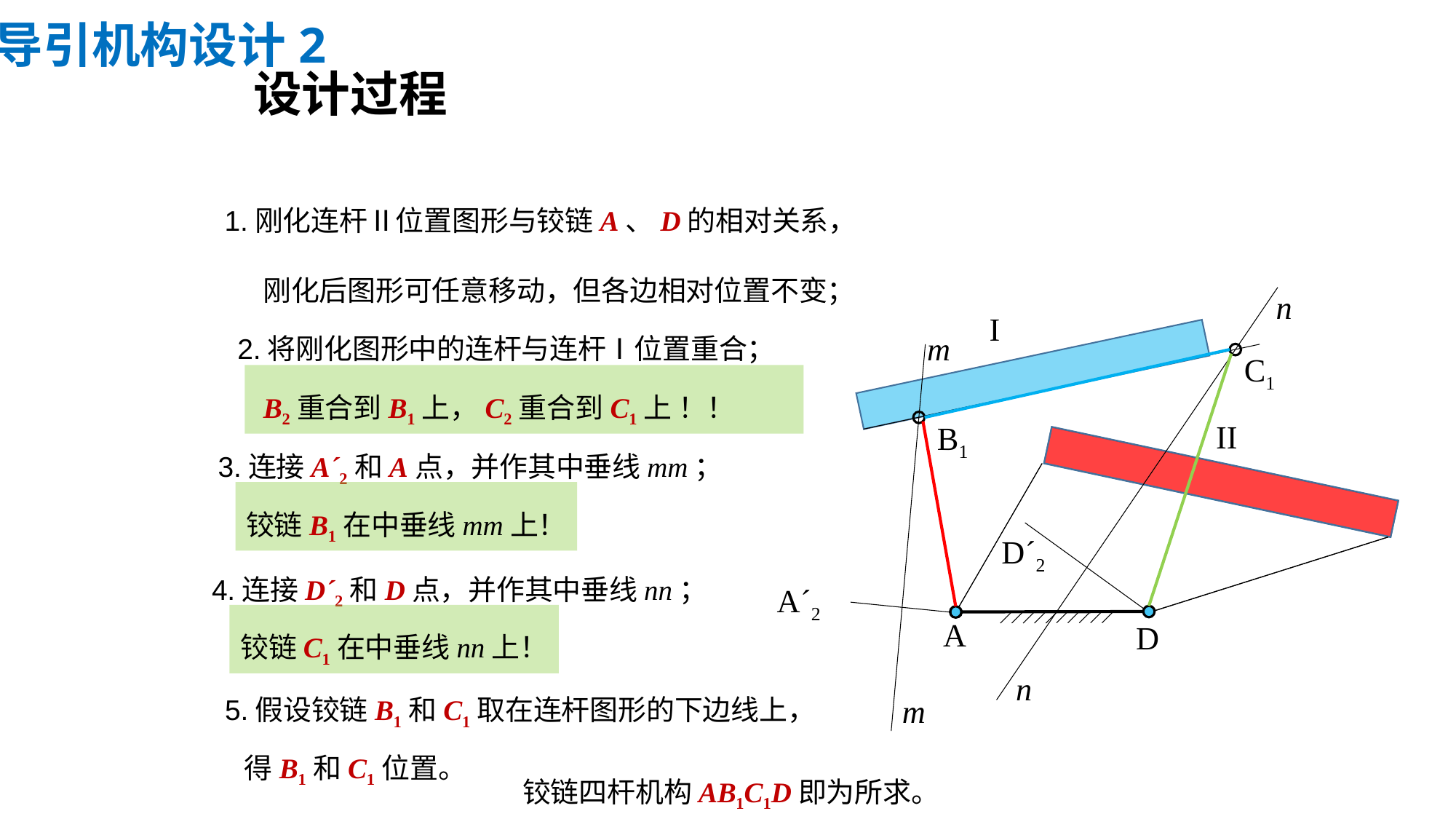

导引机构设计2
设计过程

1.刚化连杆Ⅱ位置图形与铰链A、D的相对关系，
  刚化后图形可任意移动，但各边相对位置不变；
n
I
2.将刚化图形中的连杆与连杆Ⅰ位置重合；
m

C1

 B2重合到B1上，C2重合到C1上 ！！
II

B1
3.连接Aˊ2和A点，并作其中垂线mm；

铰链B1在中垂线mm上！
D´2
4.连接Dˊ2和D点，并作其中垂线nn；
A´2
铰链C1在中垂线nn上！

A
D
n
5.假设铰链B1和C1取在连杆图形的下边线上，
  得B1和C1位置。
m
铰链四杆机构AB1C1D即为所求。